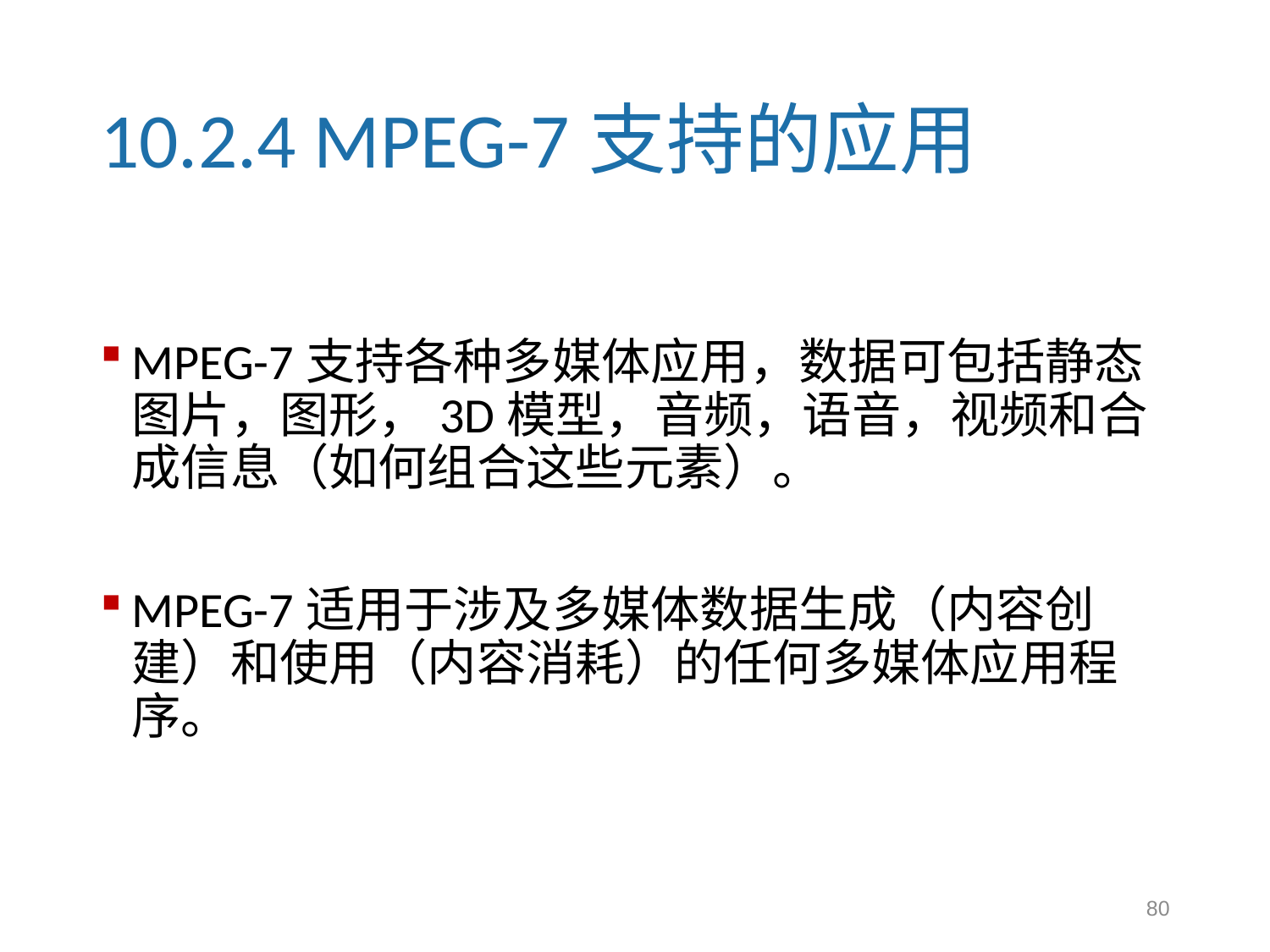

# 10.2.4 MPEG-7支持的应用

MPEG-7支持各种多媒体应用，数据可包括静态图片，图形，3D模型，音频，语音，视频和合成信息（如何组合这些元素）。

MPEG-7适用于涉及多媒体数据生成（内容创建）和使用（内容消耗）的任何多媒体应用程序。
80